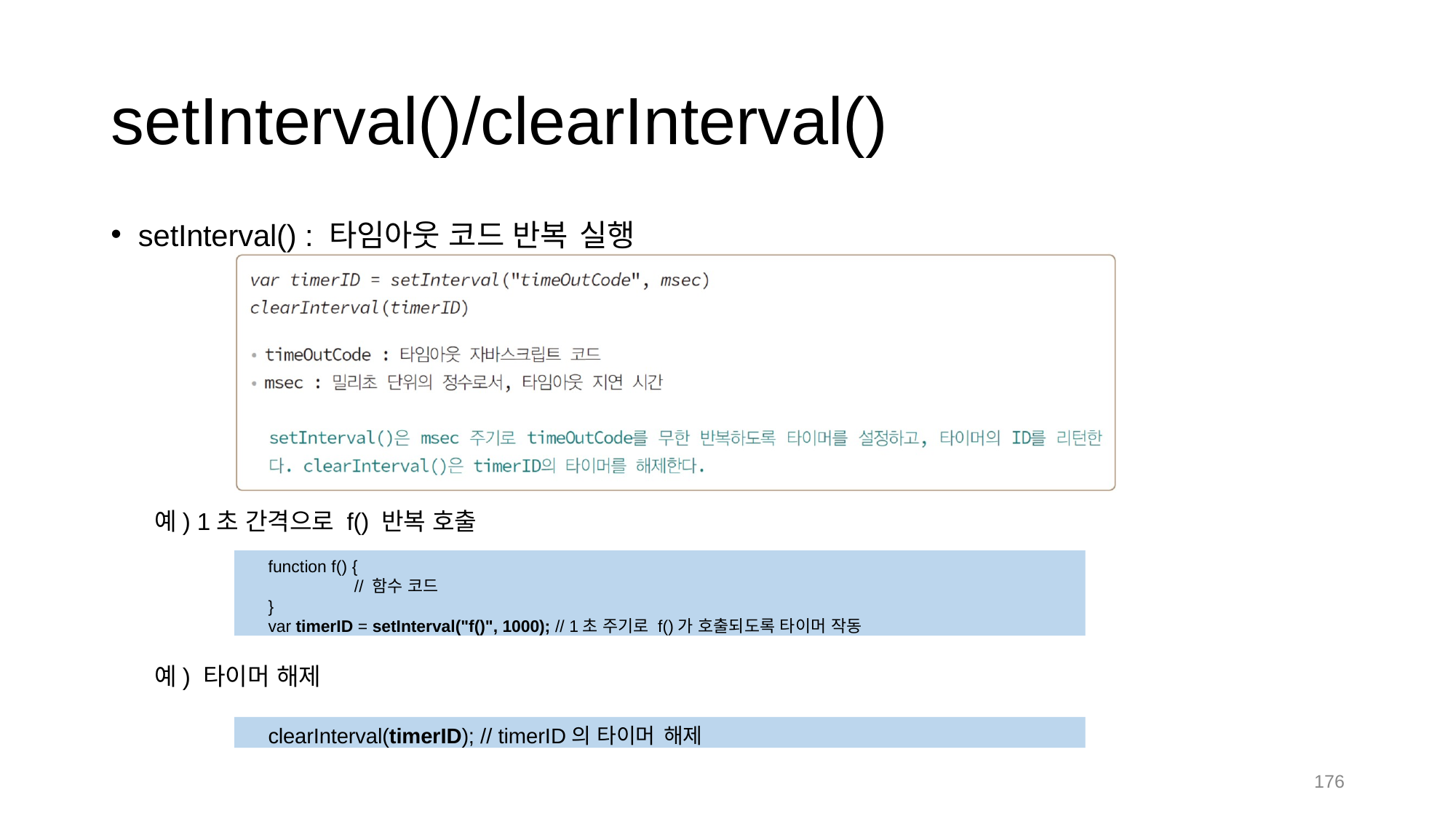

# setInterval()/clearInterval()
setInterval() : 타임아웃 코드 반복 실행

예) 1초 간격으로 f() 반복 호출
function f() {
// 함수 코드
}
var timerID = setInterval("f()", 1000); // 1초 주기로 f()가 호출되도록 타이머 작동
예) 타이머 해제
clearInterval(timerID); // timerID의 타이머 해제
176